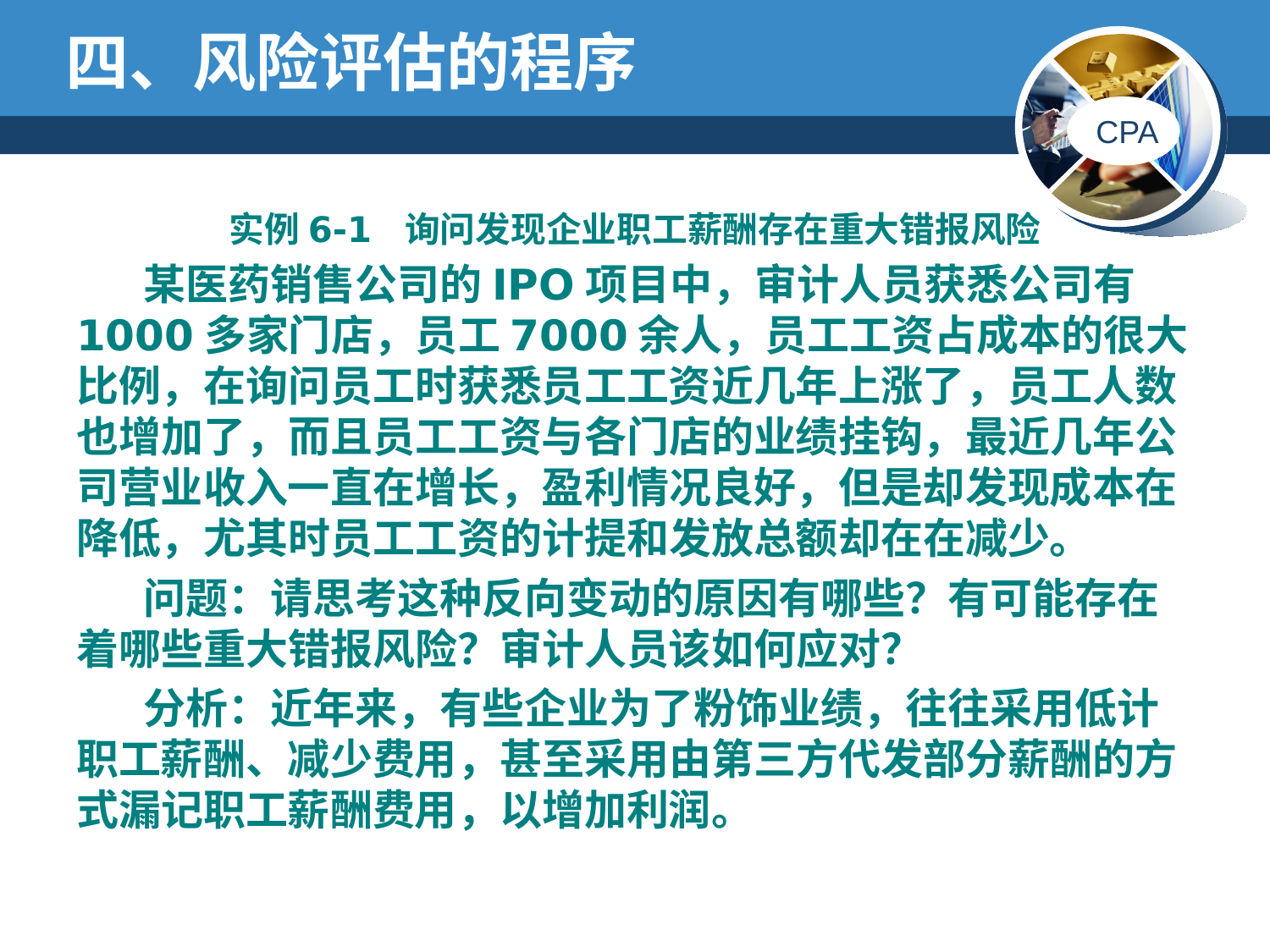

# 四、风险评估的程序
实例6-1  询问发现企业职工薪酬存在重大错报风险
      某医药销售公司的IPO项目中，审计人员获悉公司有1000多家门店，员工7000余人，员工工资占成本的很大比例，在询问员工时获悉员工工资近几年上涨了，员工人数也增加了，而且员工工资与各门店的业绩挂钩，最近几年公司营业收入一直在增长，盈利情况良好，但是却发现成本在降低，尤其时员工工资的计提和发放总额却在在减少。
      问题：请思考这种反向变动的原因有哪些？有可能存在着哪些重大错报风险？审计人员该如何应对？
      分析：近年来，有些企业为了粉饰业绩，往往采用低计职工薪酬、减少费用，甚至采用由第三方代发部分薪酬的方式漏记职工薪酬费用，以增加利润。